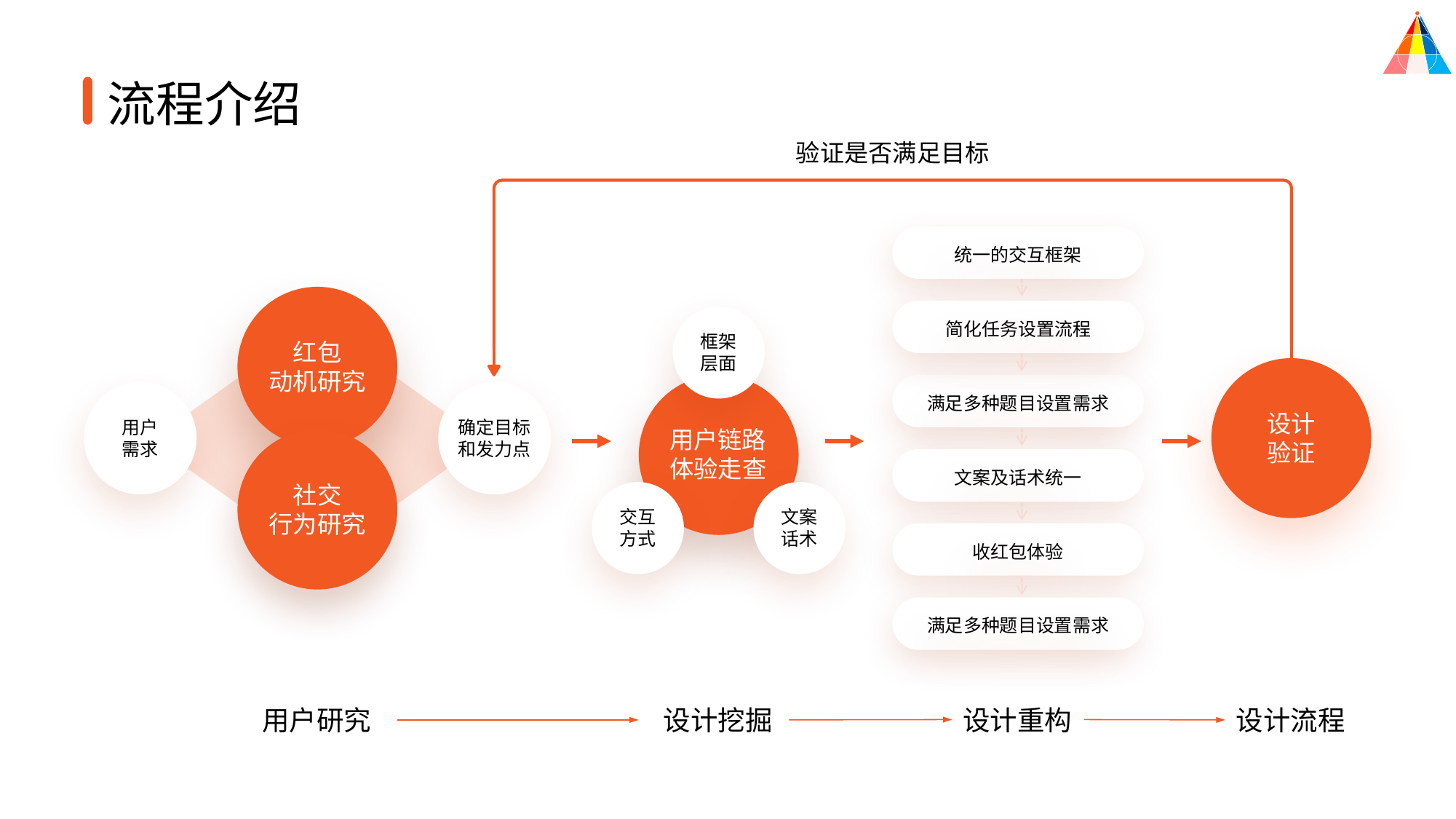

流程介绍

验证是否满足目标

统一的交互框架

简化任务设置流程

满足多种题目设置需求

文案及话术统一

收红包体验

满足多种题目设置需求

红包
动机研究

社交
行为研究

框架
层面

交互
方式

文案
话术

设计
验证

用户
需求

确定目标
和发力点
用户链路
体验走查

用户研究
设计挖掘
设计重构
设计流程